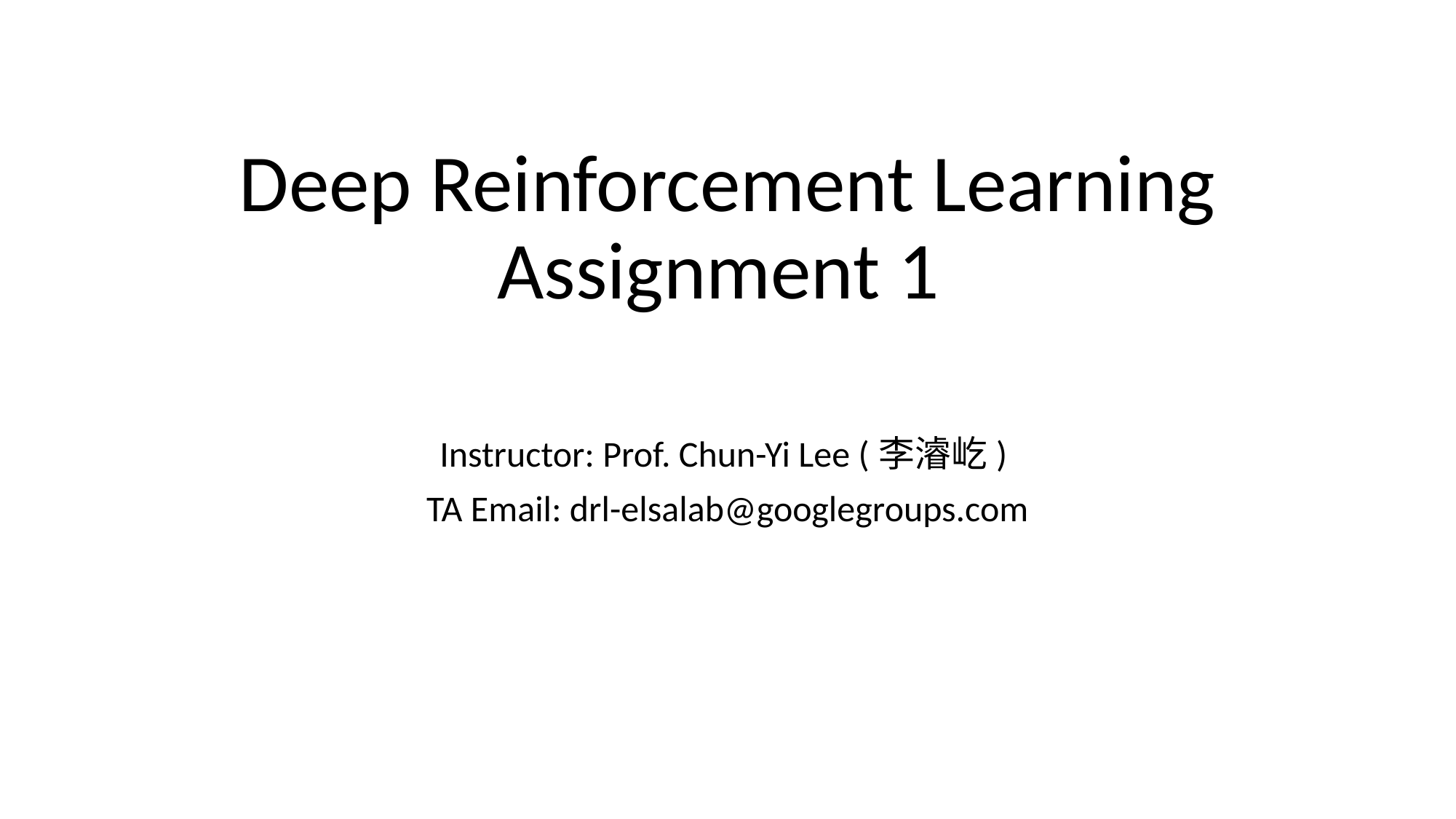

# Deep Reinforcement Learning Assignment 1
Instructor: Prof. Chun-Yi Lee (李濬屹)
TA Email: drl-elsalab@googlegroups.com